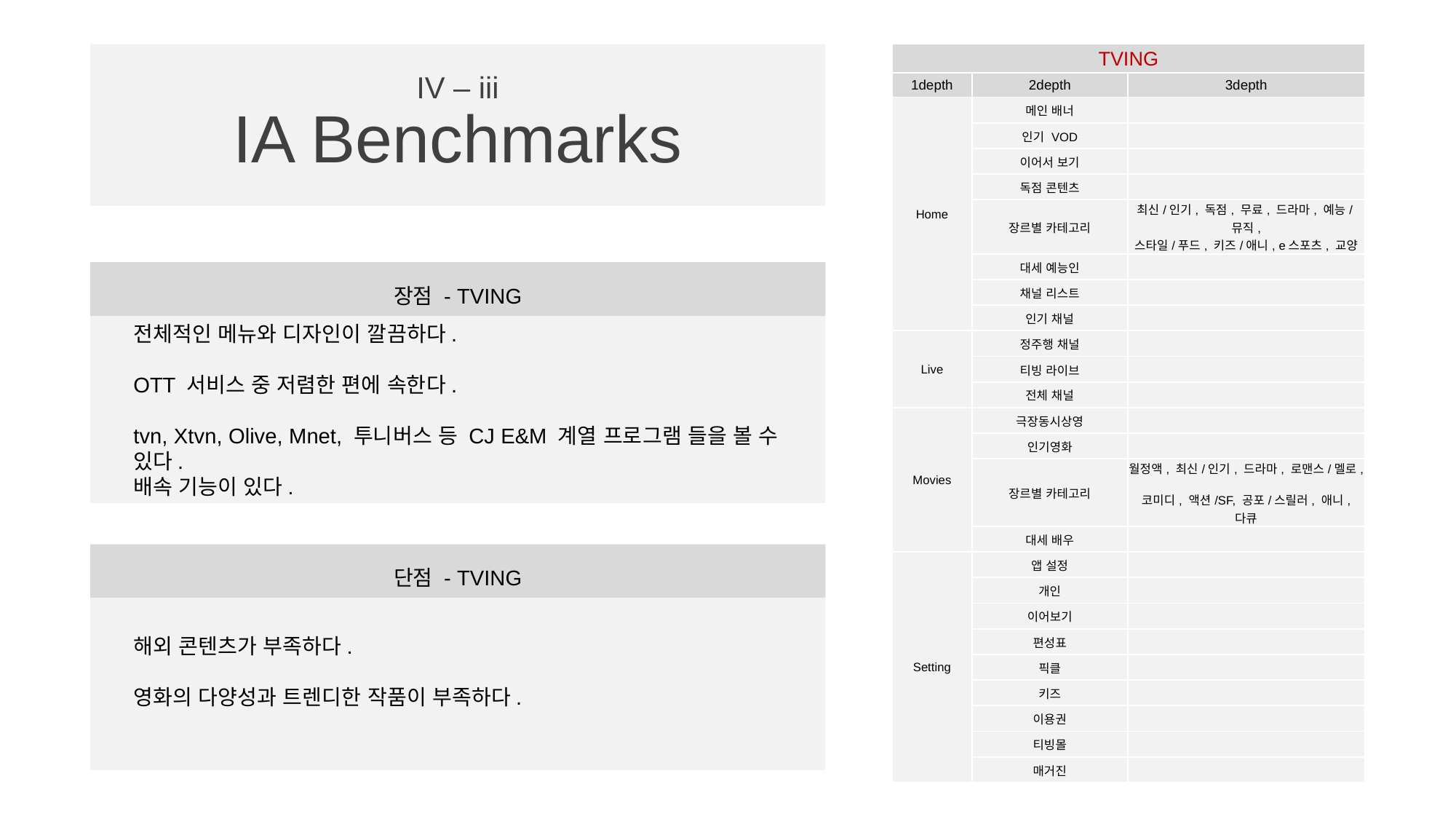

# IV – iii IA Benchmarks
| TVING |  |  |
| --- | --- | --- |
| 1depth | 2depth | 3depth |
| Home | 메인 배너 |  |
|  | 인기 VOD |  |
|  | 이어서 보기 |  |
|  | 독점 콘텐츠 |  |
|  | 장르별 카테고리 | 최신/인기, 독점, 무료, 드라마, 예능/뮤직, 스타일/푸드, 키즈/애니, e스포츠, 교양 |
|  | 대세 예능인 |  |
|  | 채널 리스트 |  |
|  | 인기 채널 |  |
| Live | 정주행 채널 |  |
|  | 티빙 라이브 |  |
|  | 전체 채널 |  |
| Movies | 극장동시상영 |  |
|  | 인기영화 |  |
|  | 장르별 카테고리 | 월정액, 최신/인기, 드라마, 로맨스/멜로, 코미디, 액션/SF, 공포/스릴러, 애니, 다큐 |
|  | 대세 배우 |  |
| Setting | 앱 설정 |  |
|  | 개인 |  |
|  | 이어보기 |  |
|  | 편성표 |  |
|  | 픽클 |  |
|  | 키즈 |  |
|  | 이용권 |  |
|  | 티빙몰 |  |
|  | 매거진 |  |
장점 - TVING
전체적인 메뉴와 디자인이 깔끔하다.

OTT 서비스 중 저렴한 편에 속한다.

tvn, Xtvn, Olive, Mnet, 투니버스 등 CJ E&M 계열 프로그램 들을 볼 수 있다.
배속 기능이 있다.
단점 - TVING
해외 콘텐츠가 부족하다.

영화의 다양성과 트렌디한 작품이 부족하다.